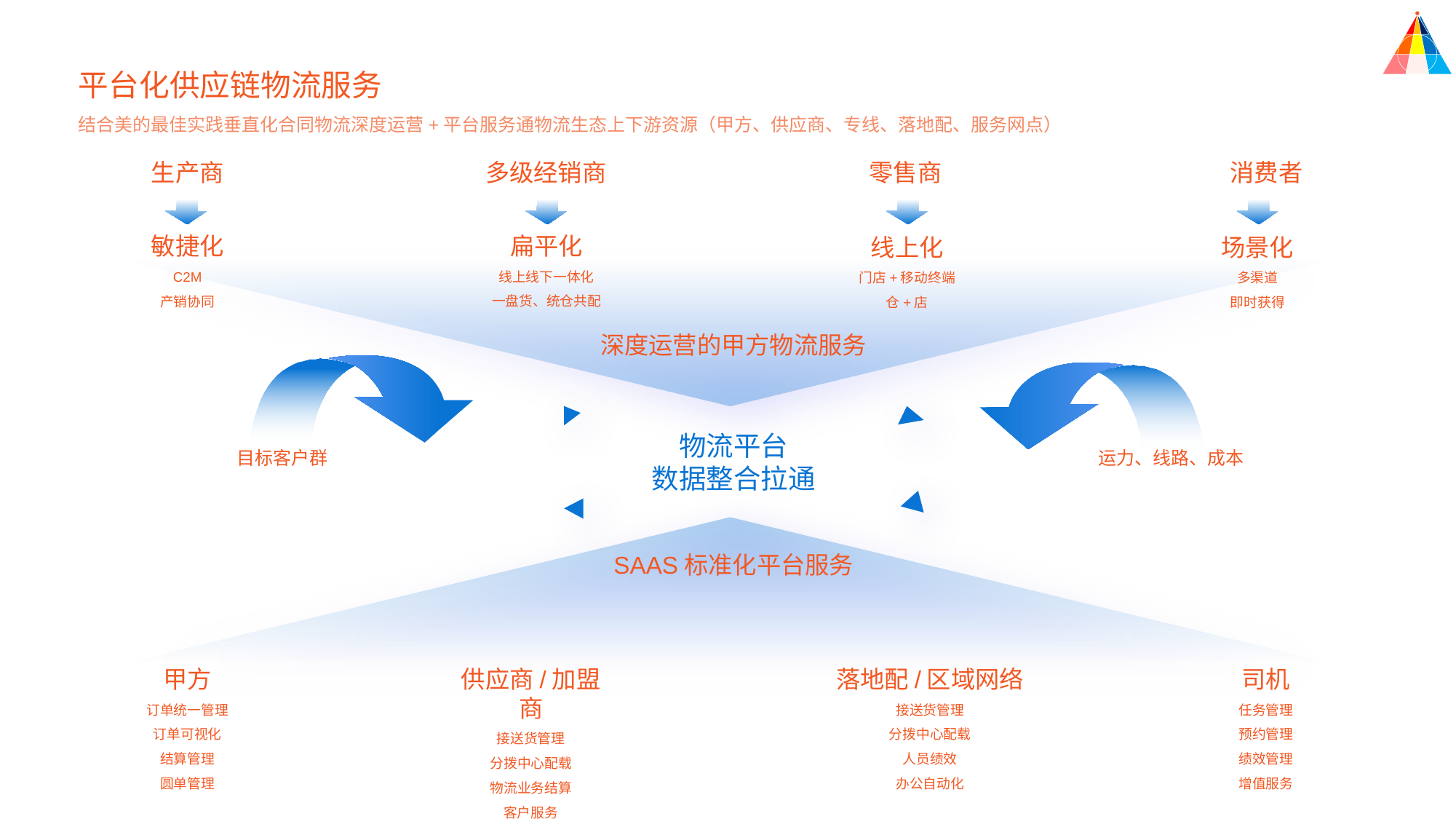

平台化供应链物流服务
结合美的最佳实践垂直化合同物流深度运营+平台服务通物流生态上下游资源（甲方、供应商、专线、落地配、服务网点）
生产商
多级经销商
零售商
消费者

扁平化
线上线下一体化
一盘货、统仓共配
敏捷化
C2M
产销协同
线上化
门店+移动终端
仓+店
场景化
多渠道
即时获得

深度运营的甲方物流服务

物流平台
数据整合拉通

目标客户群
运力、线路、成本

SAAS标准化平台服务
甲方
订单统一管理
订单可视化
结算管理
圆单管理
供应商/加盟商
接送货管理
分拨中心配载
物流业务结算
客户服务
落地配/区域网络
接送货管理
分拨中心配载
人员绩效
办公自动化
司机
任务管理
预约管理
绩效管理
增值服务